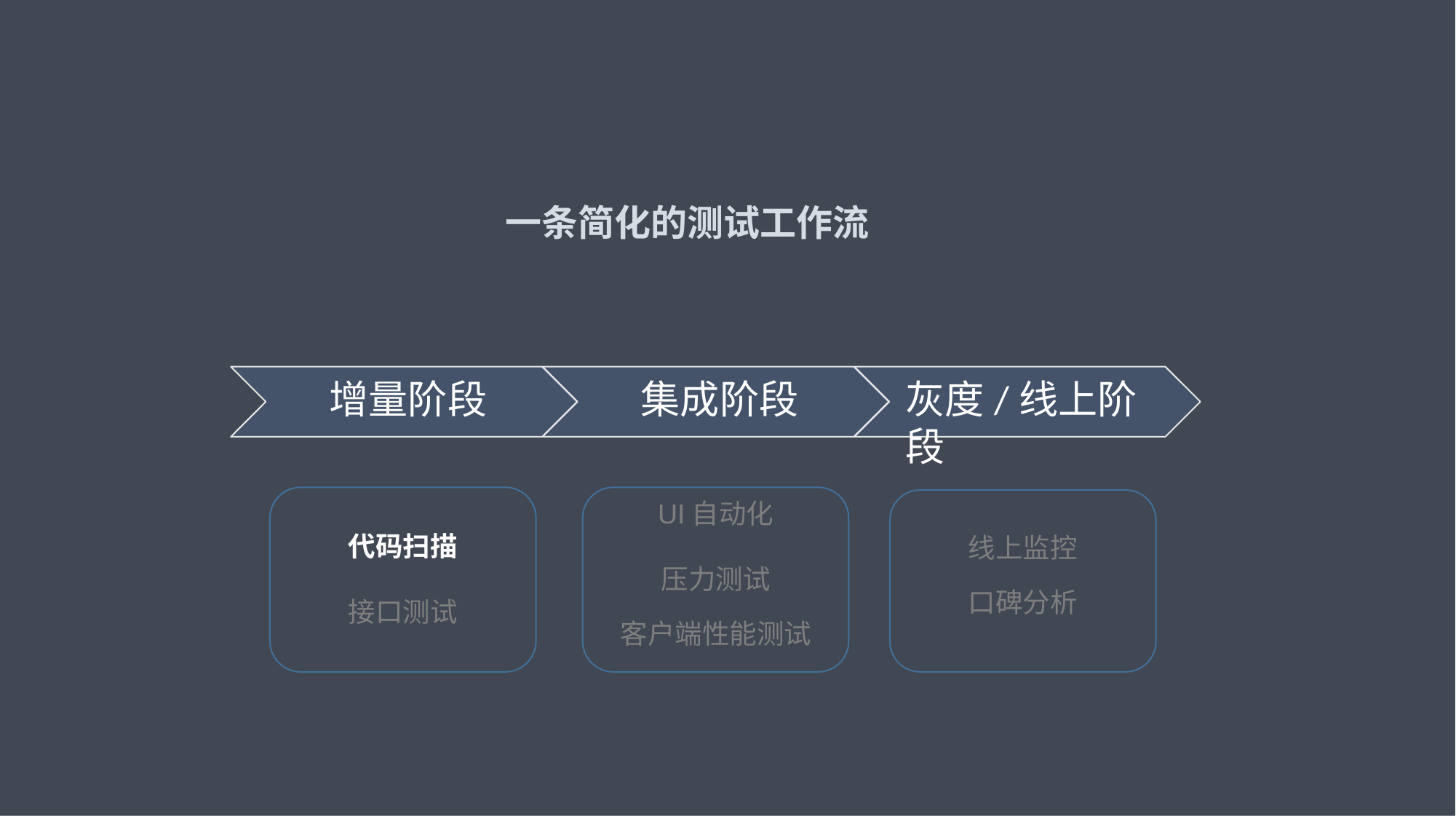

# 一条简化的测试工作流

增量阶段
集成阶段
灰度/线上阶段

UI自动化
压力测试

客户端性能测试
代码扫描
接口测试
线上监控

口碑分析